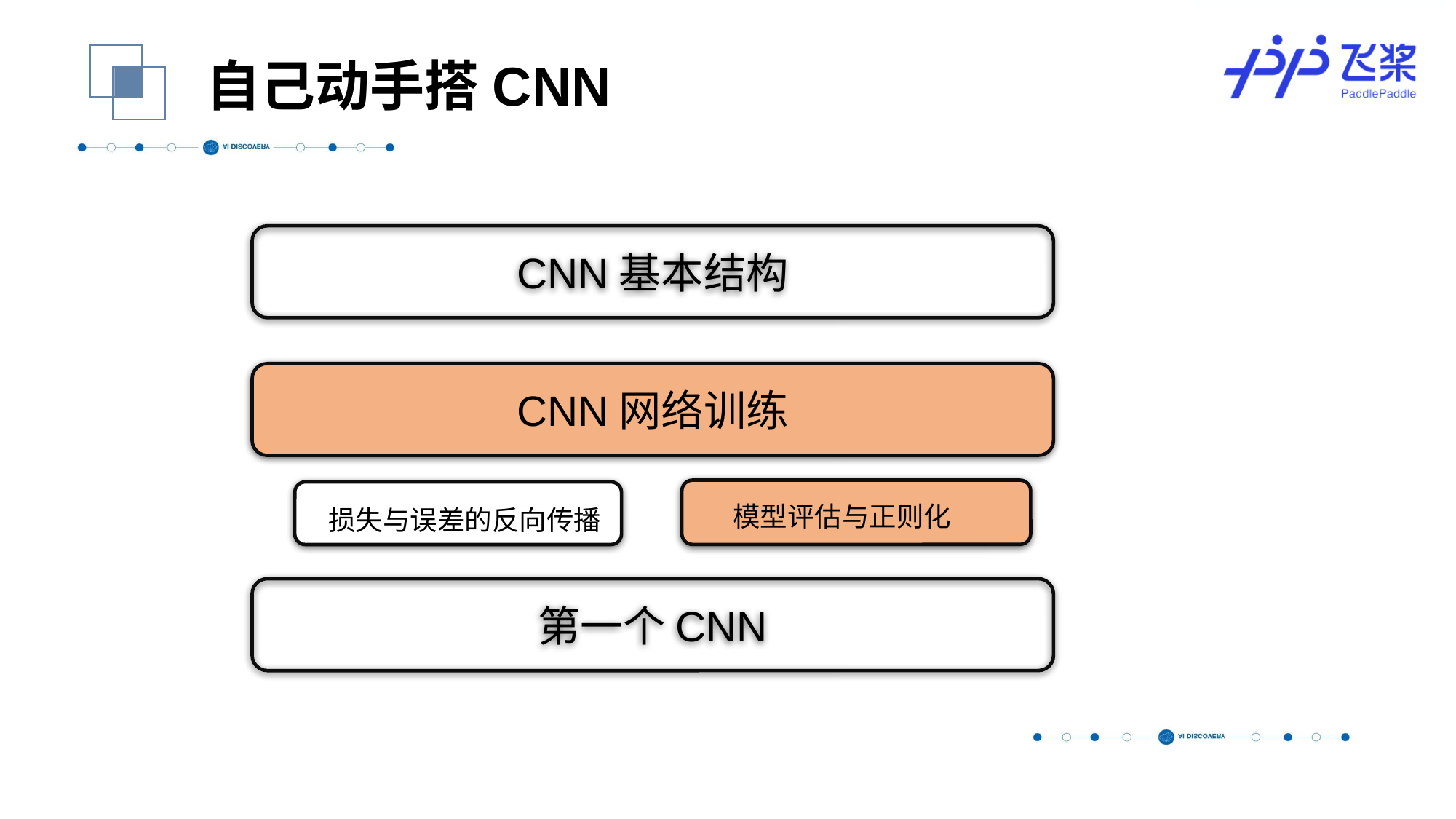

自己动手搭CNN
CNN基本结构
CNN网络训练
    模型评估与正则化
 损失与误差的反向传播
第一个CNN